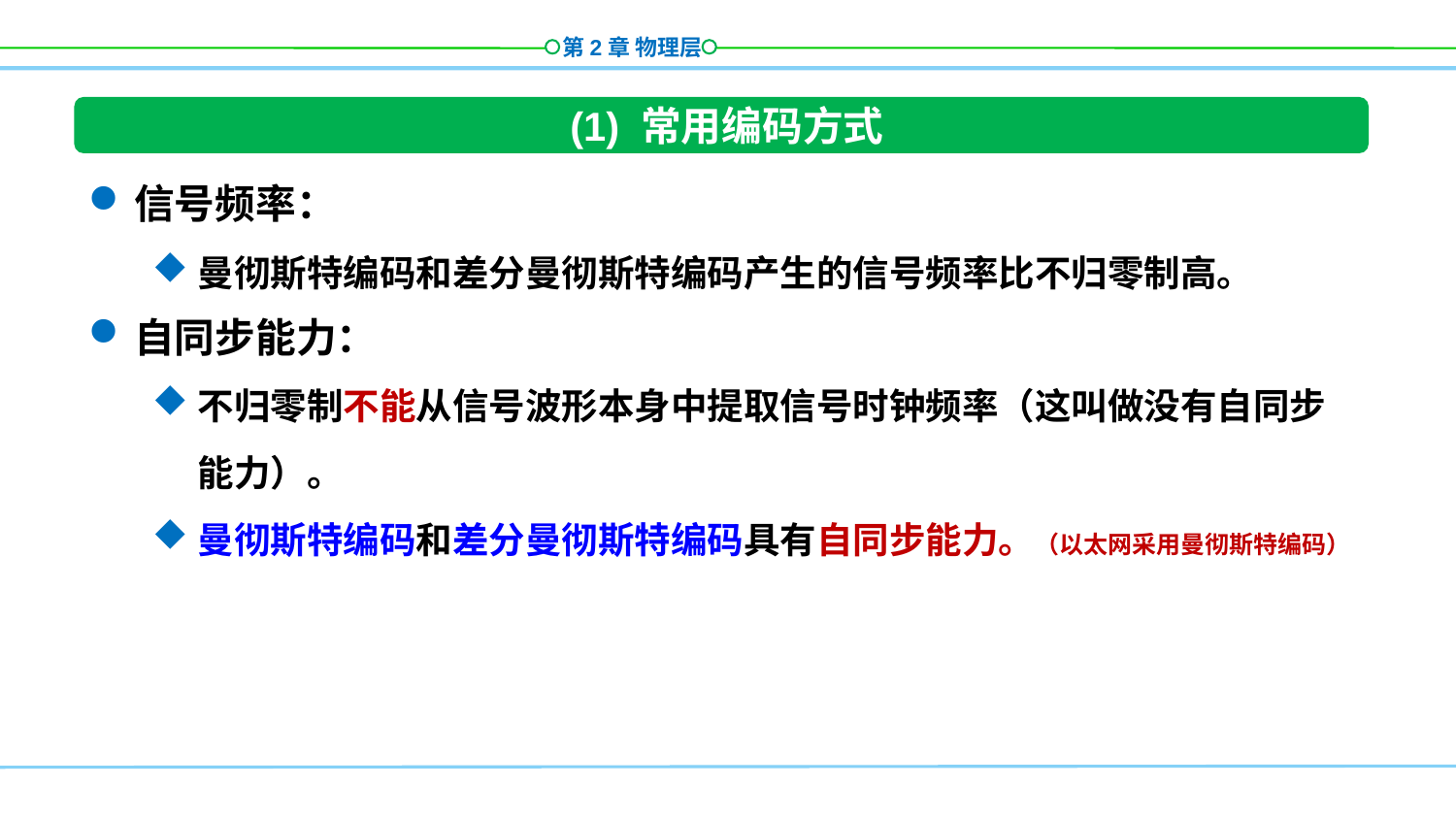

(1) 常用编码方式
信号频率：
曼彻斯特编码和差分曼彻斯特编码产生的信号频率比不归零制高。
自同步能力：
不归零制不能从信号波形本身中提取信号时钟频率（这叫做没有自同步能力）。
曼彻斯特编码和差分曼彻斯特编码具有自同步能力。（以太网采用曼彻斯特编码）